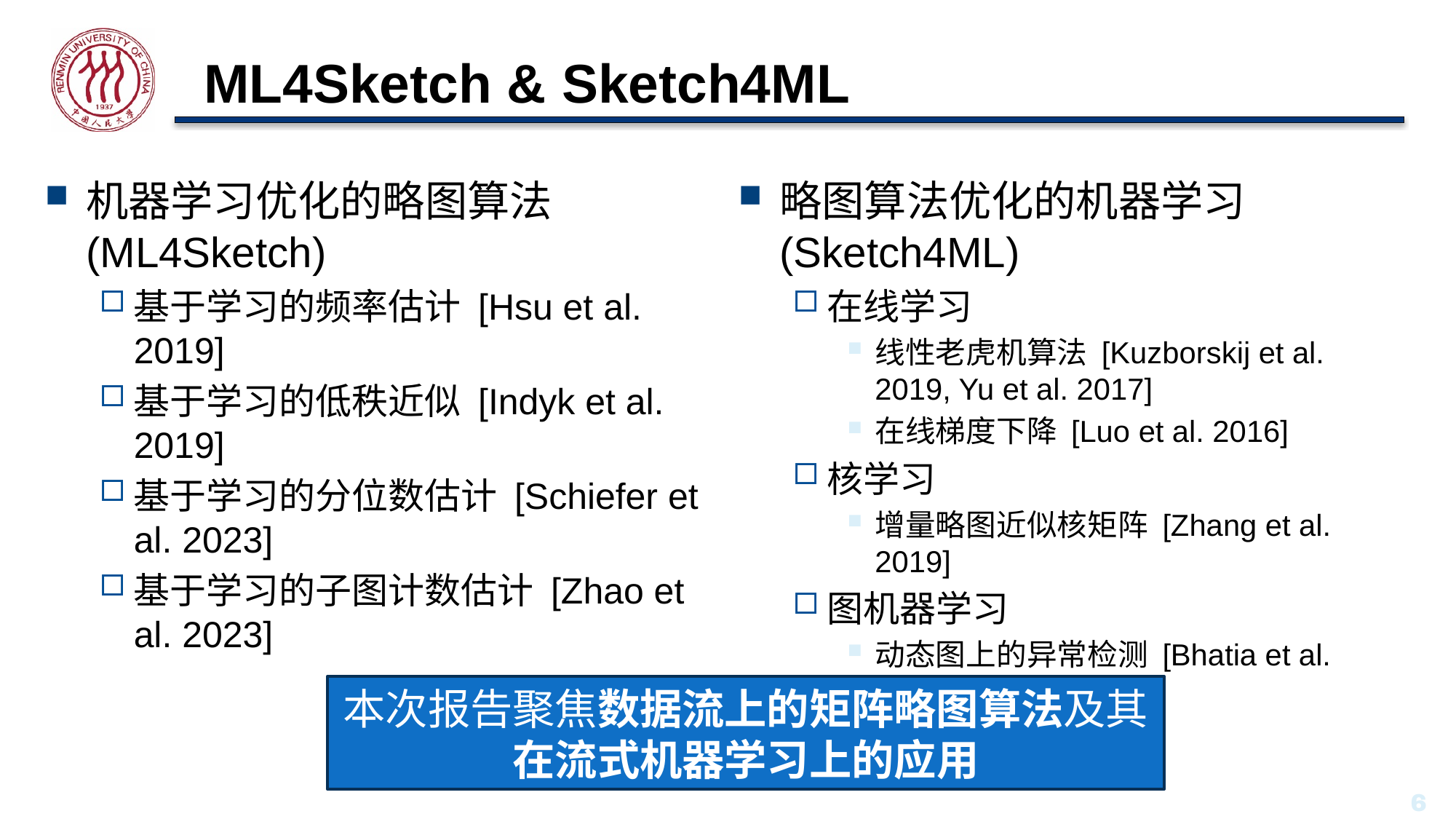

# ML4Sketch & Sketch4ML
机器学习优化的略图算法(ML4Sketch)
基于学习的频率估计 [Hsu et al. 2019]
基于学习的低秩近似 [Indyk et al. 2019]
基于学习的分位数估计 [Schiefer et al. 2023]
基于学习的子图计数估计 [Zhao et al. 2023]
略图算法优化的机器学习(Sketch4ML)
在线学习
线性老虎机算法 [Kuzborskij et al. 2019, Yu et al. 2017]
在线梯度下降 [Luo et al. 2016]
核学习
增量略图近似核矩阵 [Zhang et al. 2019]
图机器学习
动态图上的异常检测 [Bhatia et al. 2023]

本次报告聚焦数据流上的矩阵略图算法及其在流式机器学习上的应用